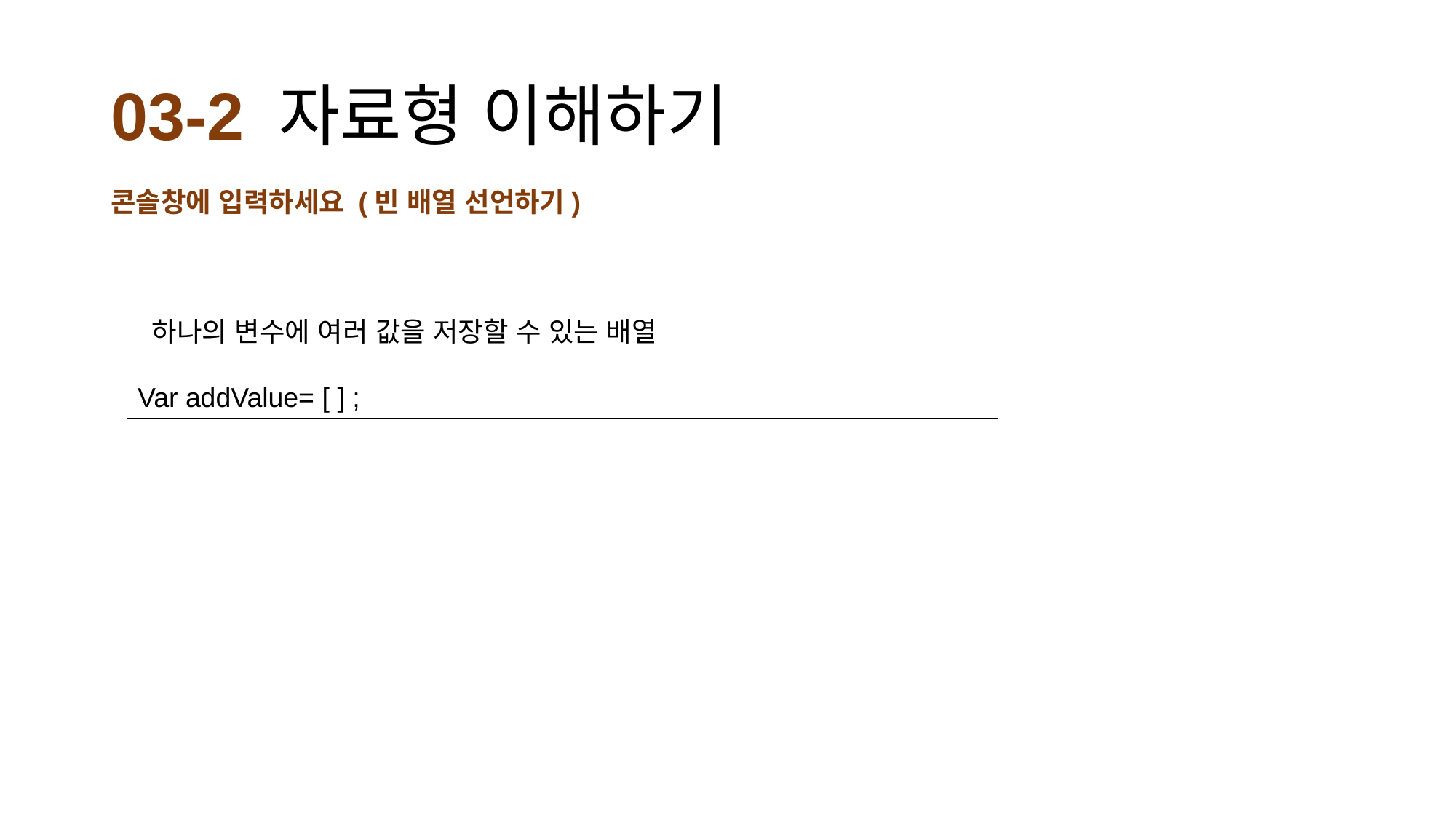

# 03-2 자료형 이해하기
콘솔창에 입력하세요 (빈 배열 선언하기)
 하나의 변수에 여러 값을 저장할 수 있는 배열

Var addValue= [ ] ;